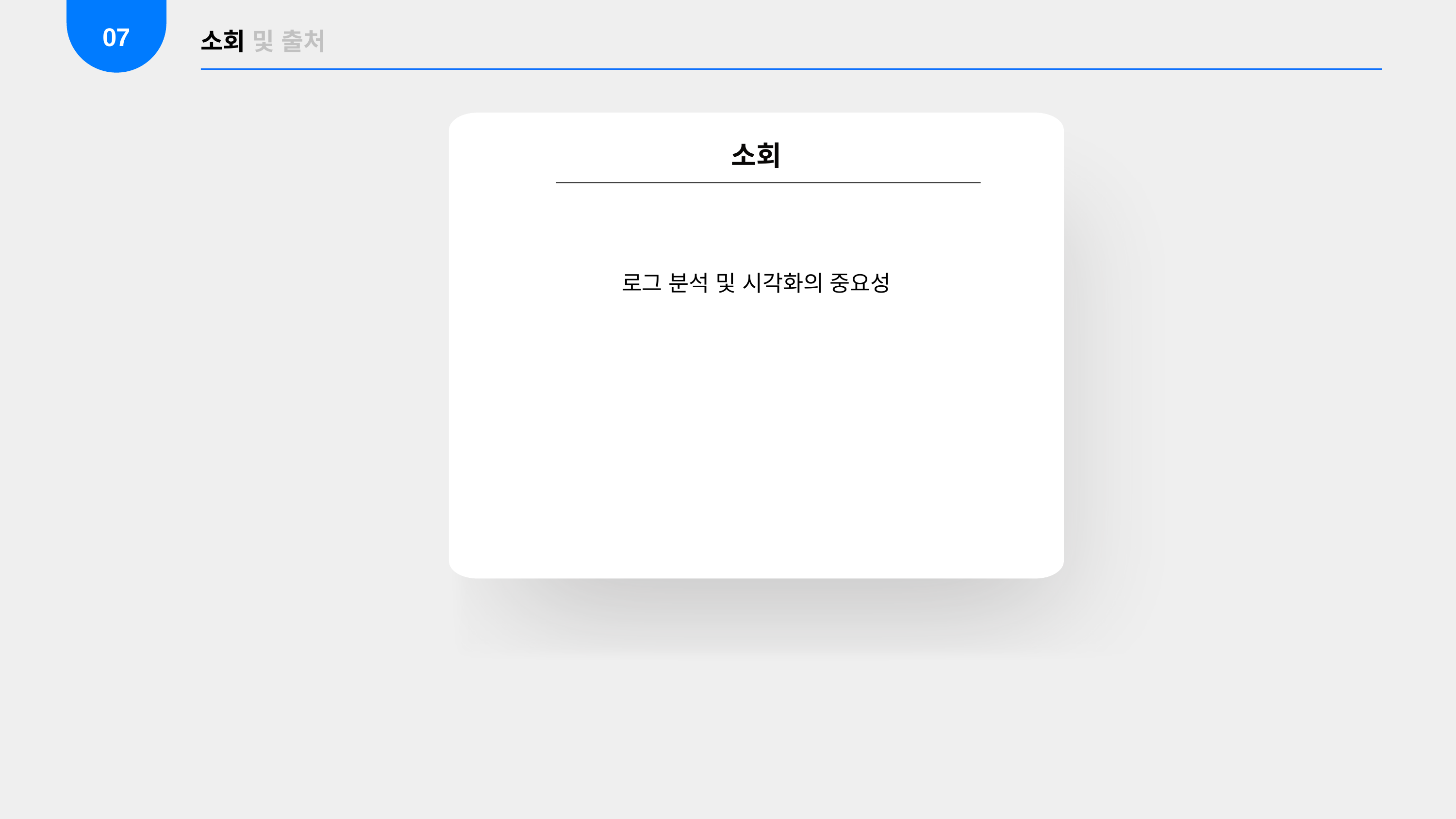

07
소회 및 출처

소회

로그 분석 및 시각화의 중요성